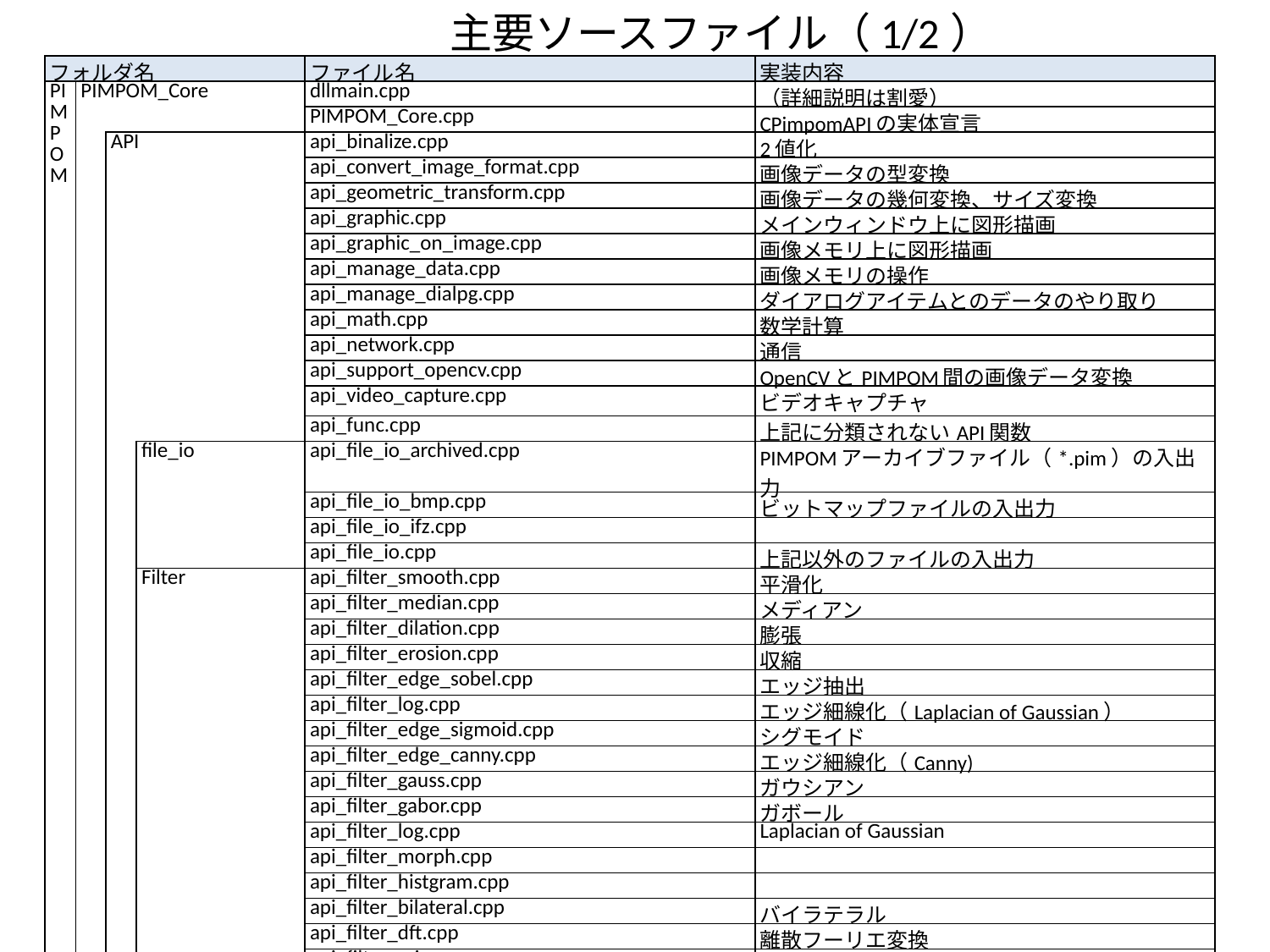

主要ソースファイル（1/2）
| フォルダ名 |  |  |  | ファイル名 | 実装内容 |
| --- | --- | --- | --- | --- | --- |
| PIMPOM | PIMPOM\_Core |  |  | dllmain.cpp | （詳細説明は割愛） |
|  |  |  |  | PIMPOM\_Core.cpp | CPimpomAPIの実体宣言 |
|  |  | API |  | api\_binalize.cpp | 2値化 |
|  |  |  |  | api\_convert\_image\_format.cpp | 画像データの型変換 |
|  |  |  |  | api\_geometric\_transform.cpp | 画像データの幾何変換、サイズ変換 |
|  |  |  |  | api\_graphic.cpp | メインウィンドウ上に図形描画 |
|  |  |  |  | api\_graphic\_on\_image.cpp | 画像メモリ上に図形描画 |
|  |  |  |  | api\_manage\_data.cpp | 画像メモリの操作 |
|  |  |  |  | api\_manage\_dialpg.cpp | ダイアログアイテムとのデータのやり取り |
|  |  |  |  | api\_math.cpp | 数学計算 |
|  |  |  |  | api\_network.cpp | 通信 |
|  |  |  |  | api\_support\_opencv.cpp | OpenCVとPIMPOM間の画像データ変換 |
|  |  |  |  | api\_video\_capture.cpp | ビデオキャプチャ |
|  |  |  |  | api\_func.cpp | 上記に分類されないAPI関数 |
|  |  |  | file\_io | api\_file\_io\_archived.cpp | PIMPOMアーカイブファイル（\*.pim）の入出力 |
|  |  |  |  | api\_file\_io\_bmp.cpp | ビットマップファイルの入出力 |
|  |  |  |  | api\_file\_io\_ifz.cpp |  |
|  |  |  |  | api\_file\_io.cpp | 上記以外のファイルの入出力 |
|  |  |  | Filter | api\_filter\_smooth.cpp | 平滑化 |
|  |  |  |  | api\_filter\_median.cpp | メディアン |
|  |  |  |  | api\_filter\_dilation.cpp | 膨張 |
|  |  |  |  | api\_filter\_erosion.cpp | 収縮 |
|  |  |  |  | api\_filter\_edge\_sobel.cpp | エッジ抽出 |
|  |  |  |  | api\_filter\_log.cpp | エッジ細線化（Laplacian of Gaussian） |
|  |  |  |  | api\_filter\_edge\_sigmoid.cpp | シグモイド |
|  |  |  |  | api\_filter\_edge\_canny.cpp | エッジ細線化（Canny) |
|  |  |  |  | api\_filter\_gauss.cpp | ガウシアン |
|  |  |  |  | api\_filter\_gabor.cpp | ガボール |
|  |  |  |  | api\_filter\_log.cpp | Laplacian of Gaussian |
|  |  |  |  | api\_filter\_morph.cpp |  |
|  |  |  |  | api\_filter\_histgram.cpp |  |
|  |  |  |  | api\_filter\_bilateral.cpp | バイラテラル |
|  |  |  |  | api\_filter\_dft.cpp | 離散フーリエ変換 |
|  |  |  |  | api\_filter\_misc.cpp | 画像反転など |